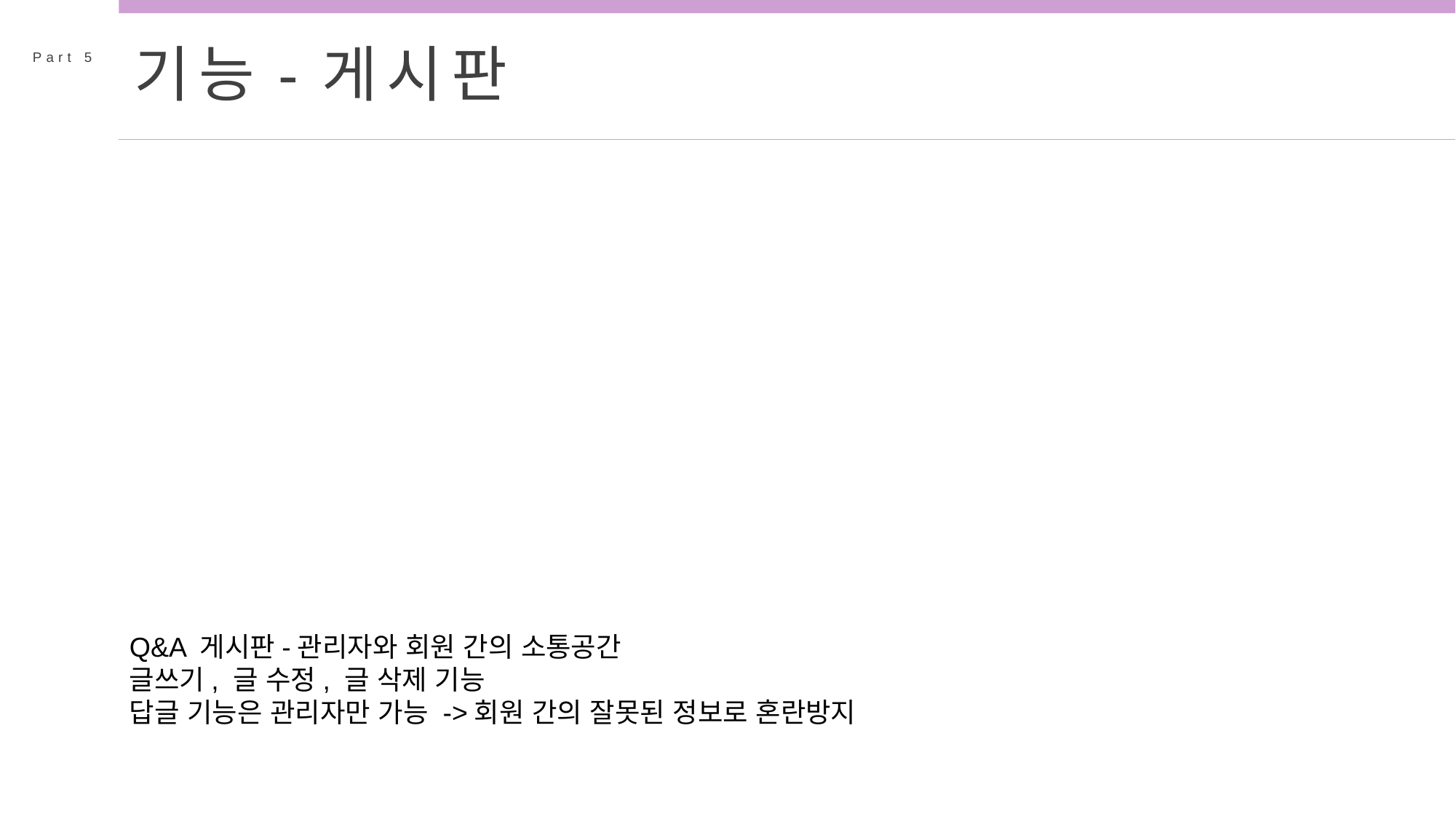

기능-게시판
Part 5
Q&A 게시판-관리자와 회원 간의 소통공간
글쓰기, 글 수정, 글 삭제 기능
답글 기능은 관리자만 가능 ->회원 간의 잘못된 정보로 혼란방지